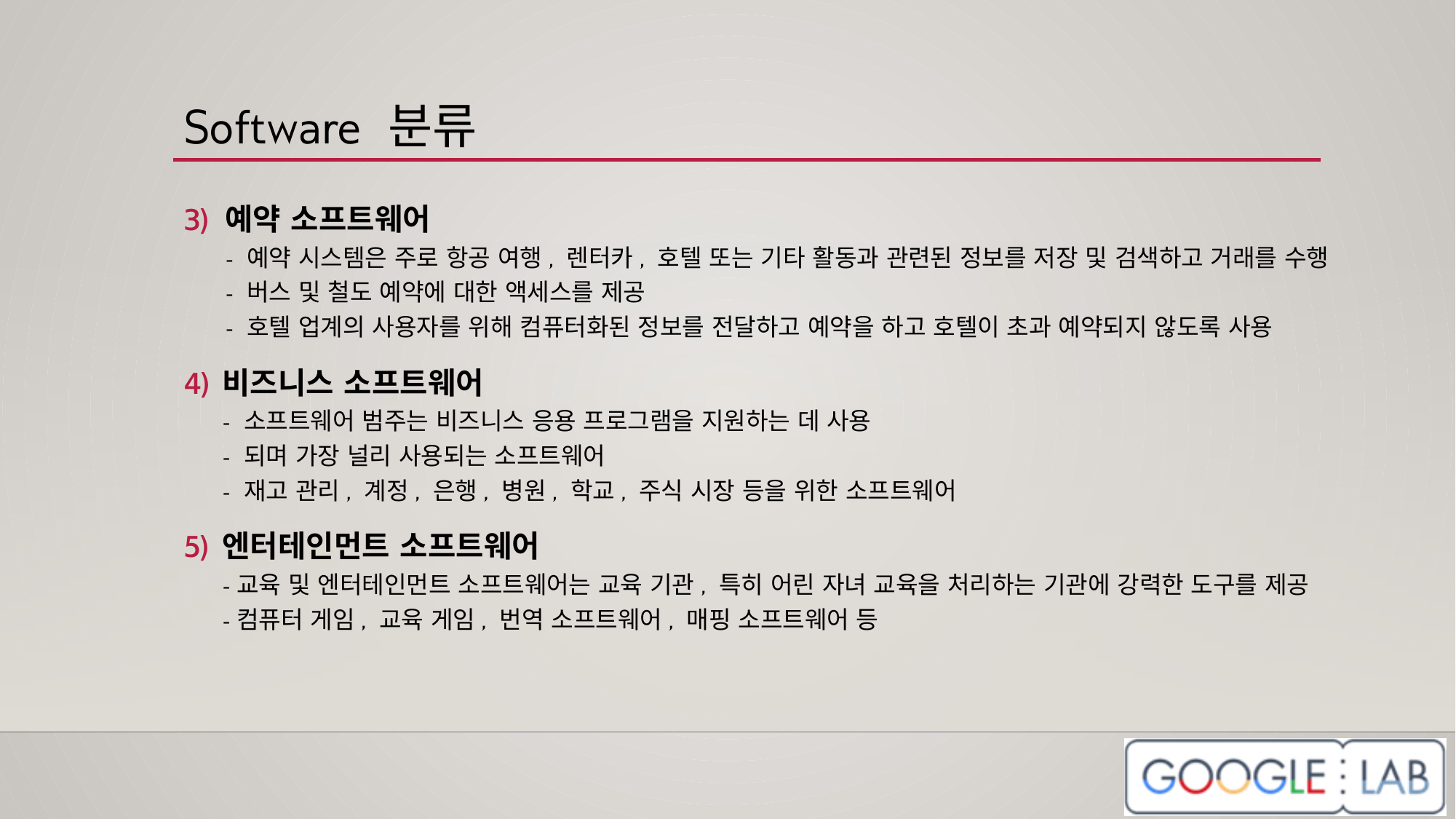

# Software 분류
예약 소프트웨어
- 예약 시스템은 주로 항공 여행, 렌터카, 호텔 또는 기타 활동과 관련된 정보를 저장 및 검색하고 거래를 수행
- 버스 및 철도 예약에 대한 액세스를 제공
- 호텔 업계의 사용자를 위해 컴퓨터화된 정보를 전달하고 예약을 하고 호텔이 초과 예약되지 않도록 사용
비즈니스 소프트웨어
- 소프트웨어 범주는 비즈니스 응용 프로그램을 지원하는 데 사용
- 되며 가장 널리 사용되는 소프트웨어
- 재고 관리, 계정, 은행, 병원, 학교, 주식 시장 등을 위한 소프트웨어
엔터테인먼트 소프트웨어 
-교육 및 엔터테인먼트 소프트웨어는 교육 기관, 특히 어린 자녀 교육을 처리하는 기관에 강력한 도구를 제공
-컴퓨터 게임, 교육 게임, 번역 소프트웨어, 매핑 소프트웨어 등